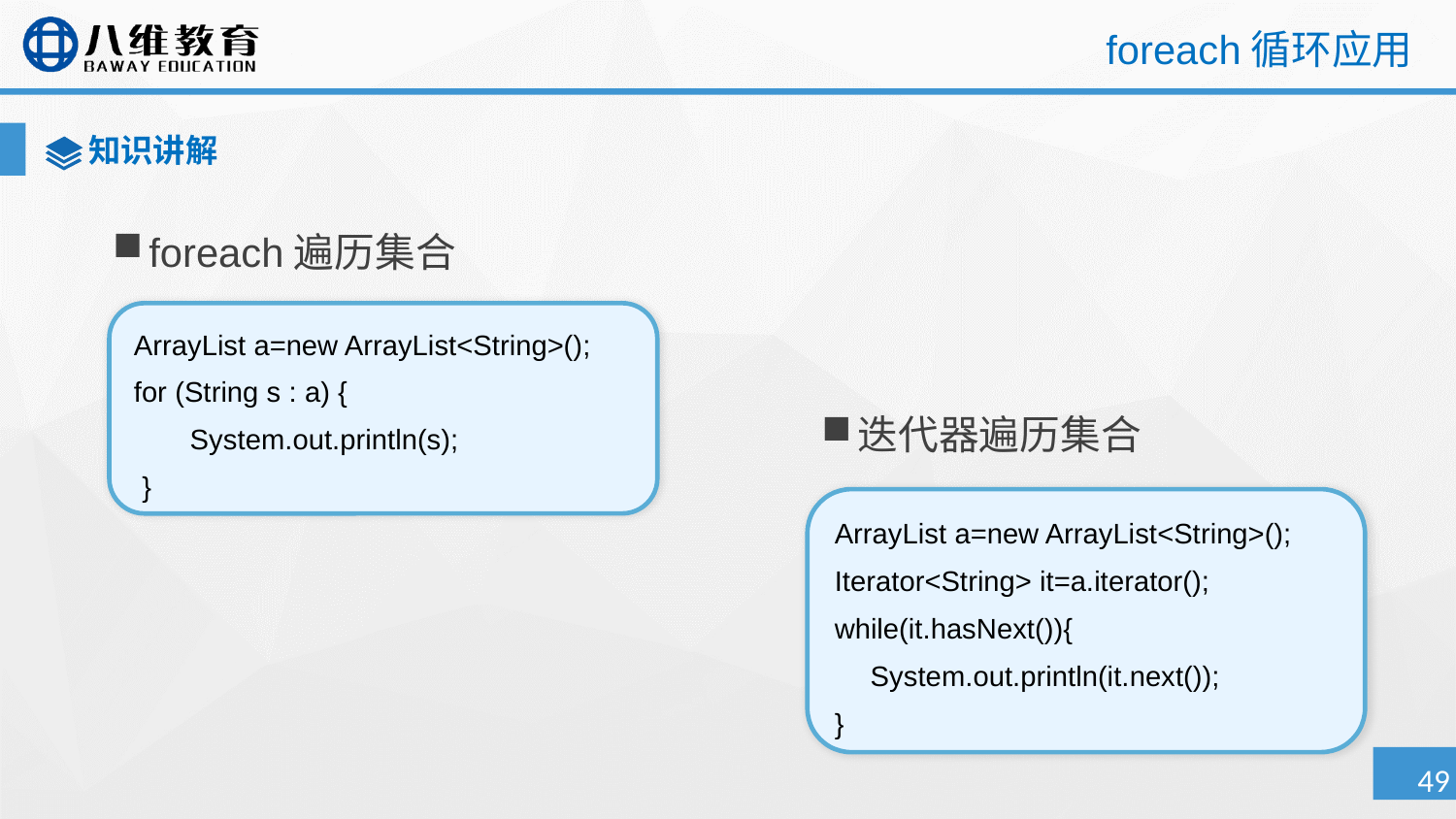

# foreach循环应用
知识讲解

foreach遍历集合
ArrayList a=new ArrayList<String>();
for (String s : a) {
       System.out.println(s);
 }
迭代器遍历集合
ArrayList a=new ArrayList<String>();
Iterator<String> it=a.iterator();
while(it.hasNext()){
	System.out.println(it.next());
}